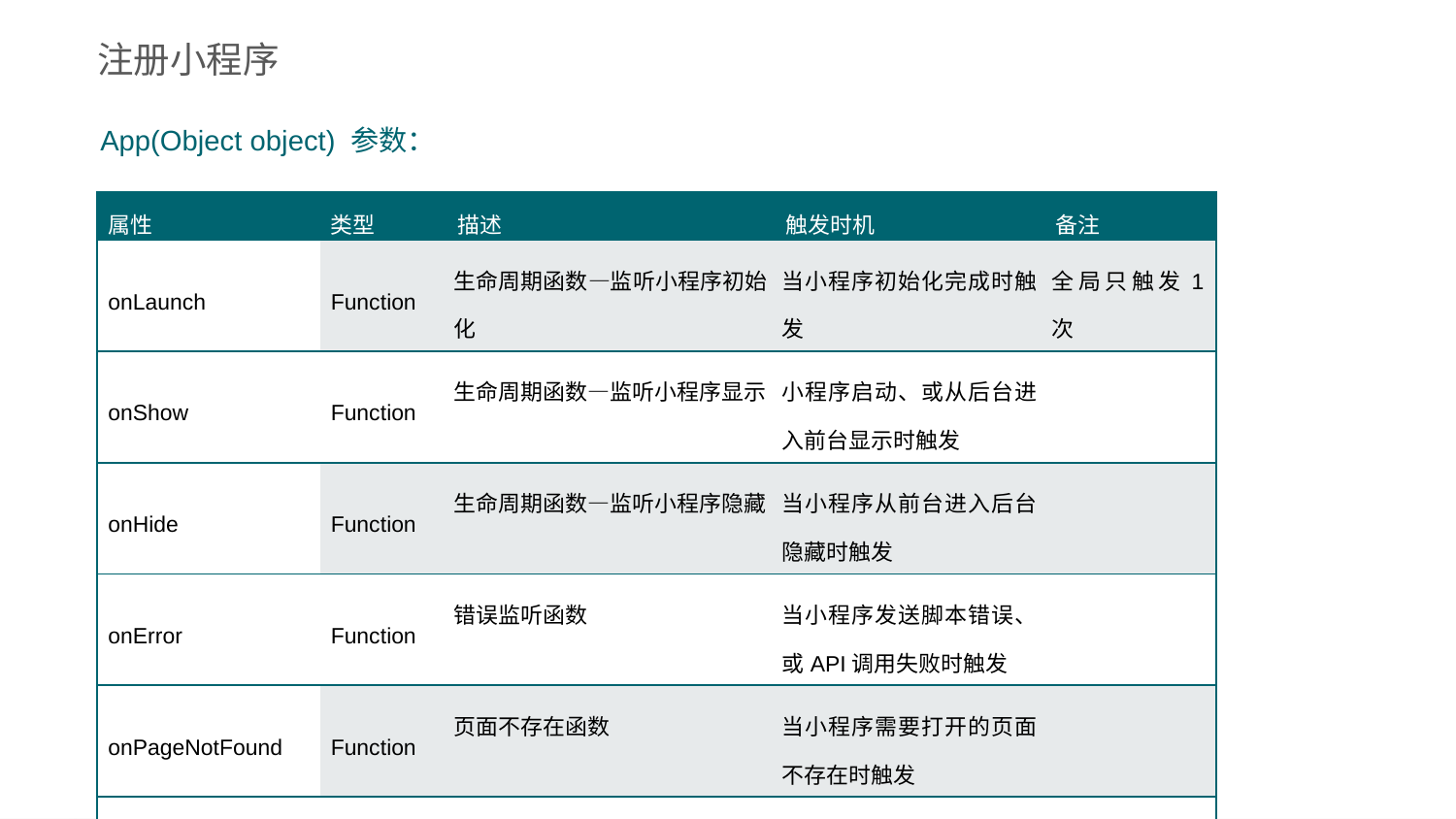

注册小程序
App(Object object) 参数：
| 属性 | 类型 | 描述 | 触发时机 | 备注 |
| --- | --- | --- | --- | --- |
| onLaunch | Function | 生命周期函数—监听小程序初始化 | 当小程序初始化完成时触发 | 全局只触发1次 |
| onShow | Function | 生命周期函数—监听小程序显示 | 小程序启动、或从后台进入前台显示时触发 |  |
| onHide | Function | 生命周期函数—监听小程序隐藏 | 当小程序从前台进入后台隐藏时触发 |  |
| onError | Function | 错误监听函数 | 当小程序发送脚本错误、或API调用失败时触发 |  |
| onPageNotFound | Function | 页面不存在函数 | 当小程序需要打开的页面不存在时触发 |  |
| 其他自定义参数 | Any | 开发者可以添加自定义名称的函数或数据到OBJECT参数中 |  | 用this可以访问 |